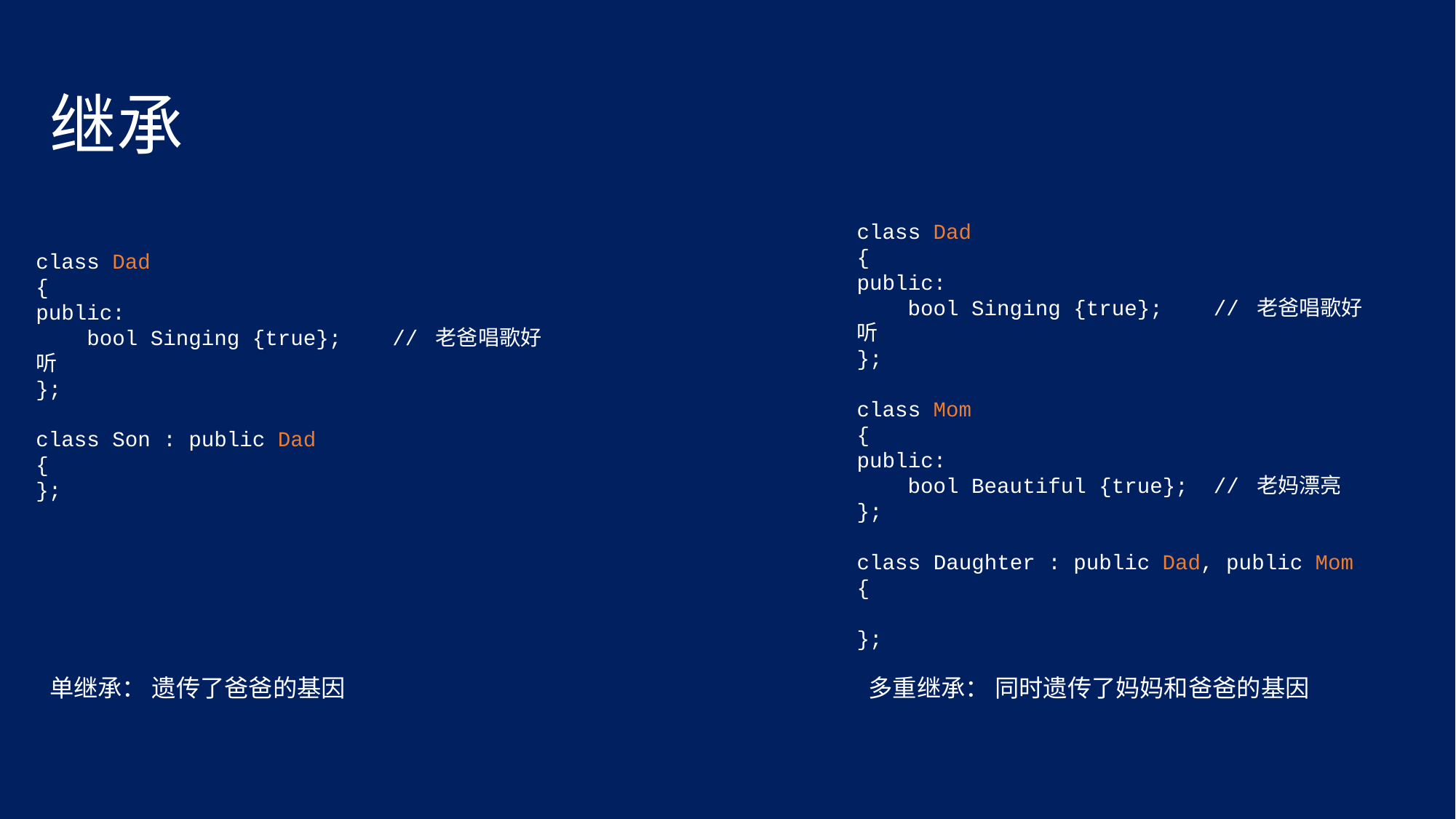

继承
class Dad
{
public:
    bool Singing {true};    // 老爸唱歌好听
};

class Mom
{
public:
    bool Beautiful {true};  // 老妈漂亮
};

class Daughter : public Dad, public Mom
{

};
class Dad
{
public:
    bool Singing {true};    // 老爸唱歌好听
};

class Son : public Dad
{
};
单继承： 遗传了爸爸的基因
多重继承： 同时遗传了妈妈和爸爸的基因